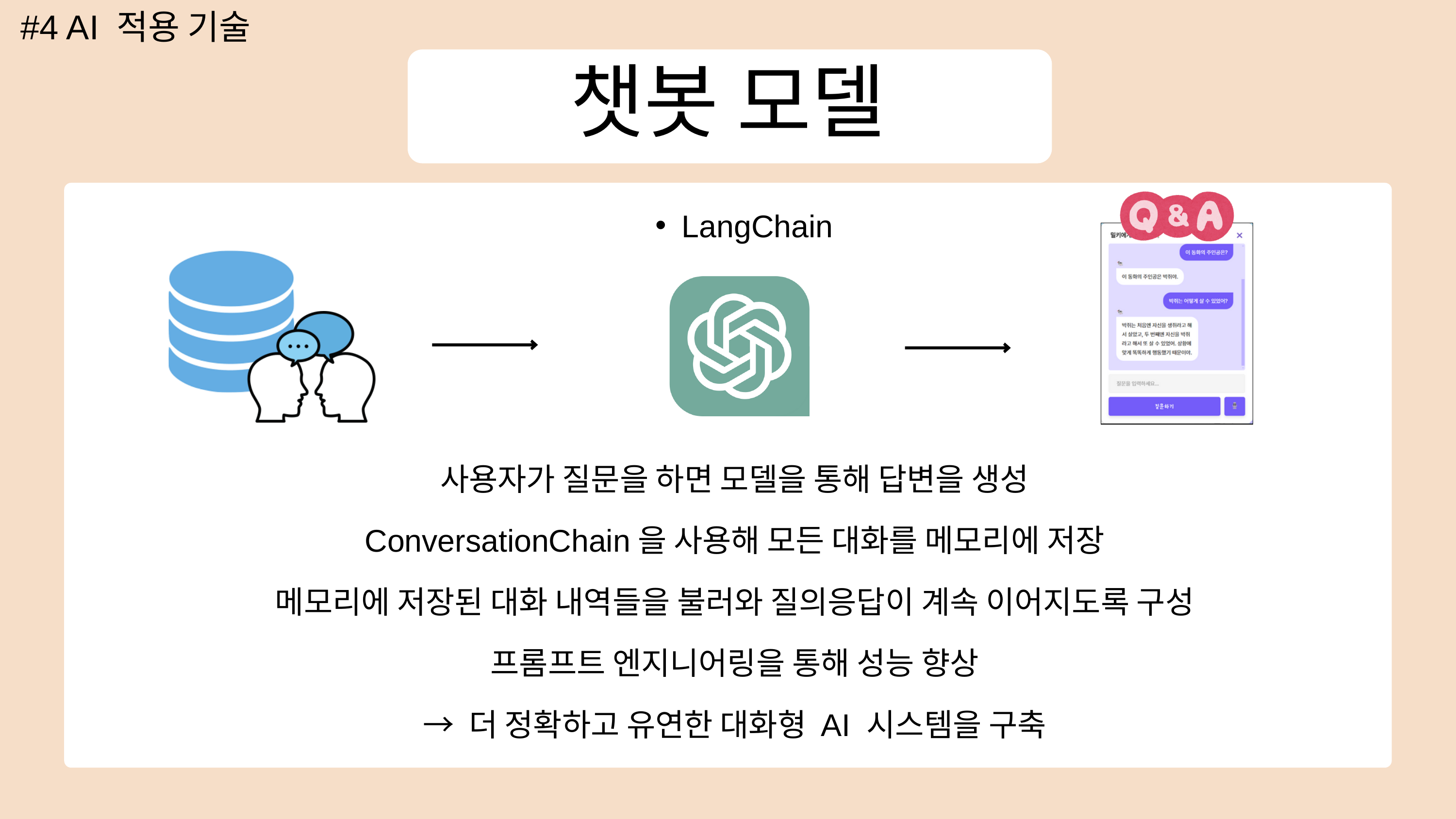

#4 AI 적용 기술

챗봇 모델

LangChain

사용자가 질문을 하면 모델을 통해 답변을 생성
ConversationChain을 사용해 모든 대화를 메모리에 저장
메모리에 저장된 대화 내역들을 불러와 질의응답이 계속 이어지도록 구성
프롬프트 엔지니어링을 통해 성능 향상
→ 더 정확하고 유연한 대화형 AI 시스템을 구축